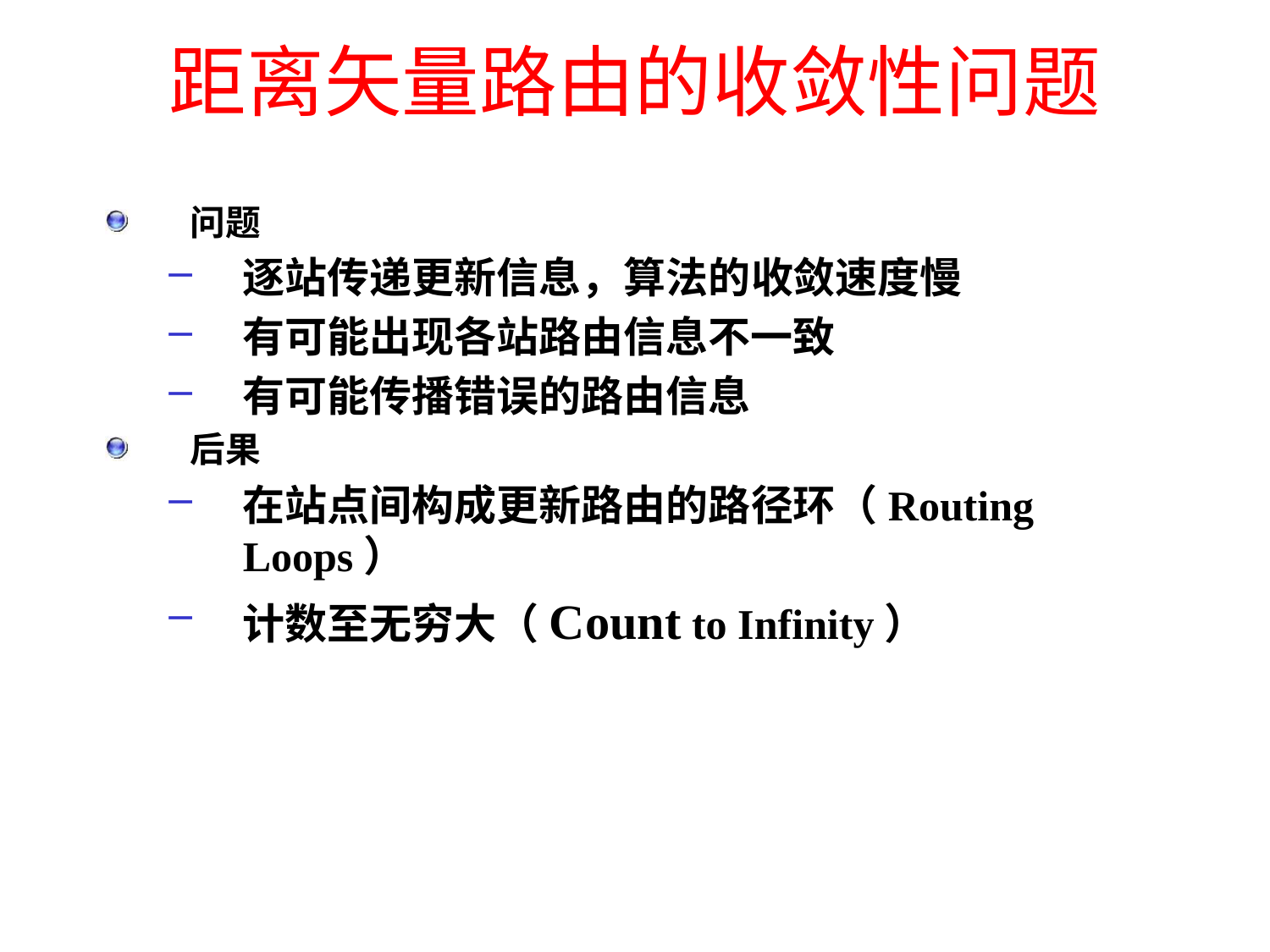

# 距离矢量路由的收敛性问题
问题
逐站传递更新信息，算法的收敛速度慢
有可能出现各站路由信息不一致
有可能传播错误的路由信息
后果
在站点间构成更新路由的路径环（Routing Loops）
计数至无穷大（Count to Infinity）